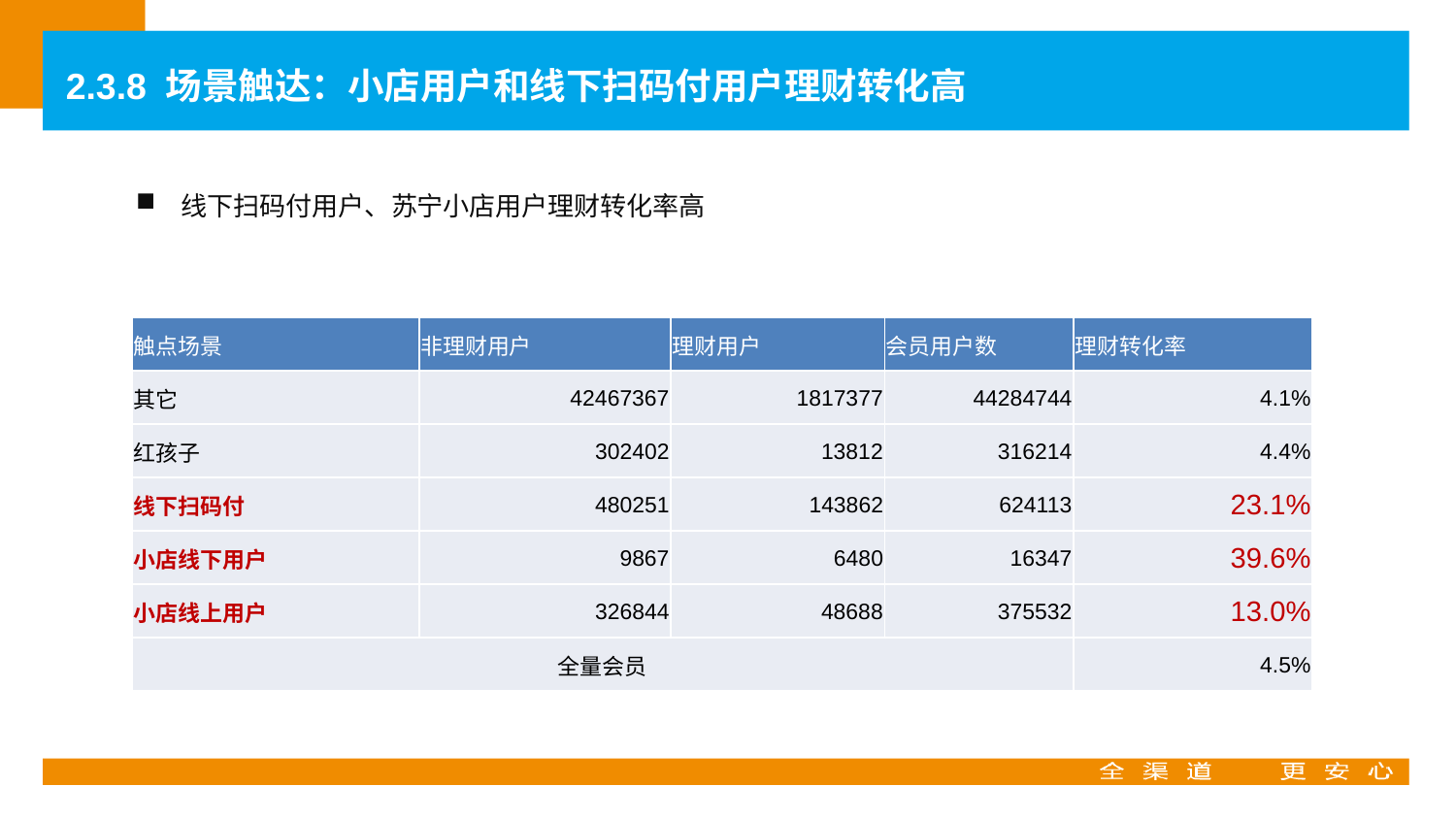

2.3.8 场景触达：小店用户和线下扫码付用户理财转化高
线下扫码付用户、苏宁小店用户理财转化率高
| 触点场景 | 非理财用户 | 理财用户 | 会员用户数 | 理财转化率 |
| --- | --- | --- | --- | --- |
| 其它 | 42467367 | 1817377 | 44284744 | 4.1% |
| 红孩子 | 302402 | 13812 | 316214 | 4.4% |
| 线下扫码付 | 480251 | 143862 | 624113 | 23.1% |
| 小店线下用户 | 9867 | 6480 | 16347 | 39.6% |
| 小店线上用户 | 326844 | 48688 | 375532 | 13.0% |
| 全量会员 |  |  |  | 4.5% |